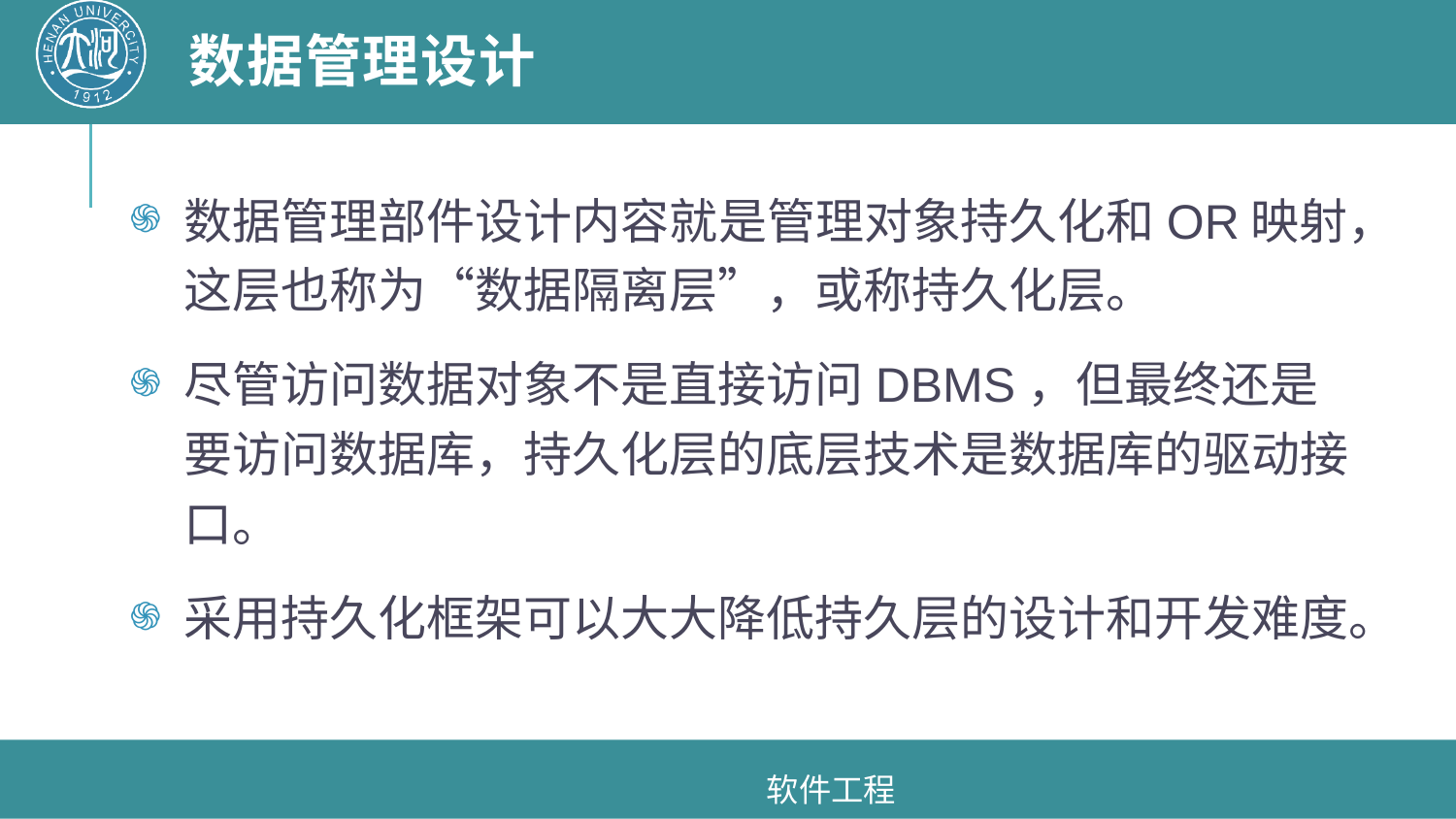

# 数据管理设计
数据管理部件设计内容就是管理对象持久化和OR映射，这层也称为“数据隔离层”，或称持久化层。
尽管访问数据对象不是直接访问DBMS，但最终还是要访问数据库，持久化层的底层技术是数据库的驱动接口。
采用持久化框架可以大大降低持久层的设计和开发难度。

软件工程
18